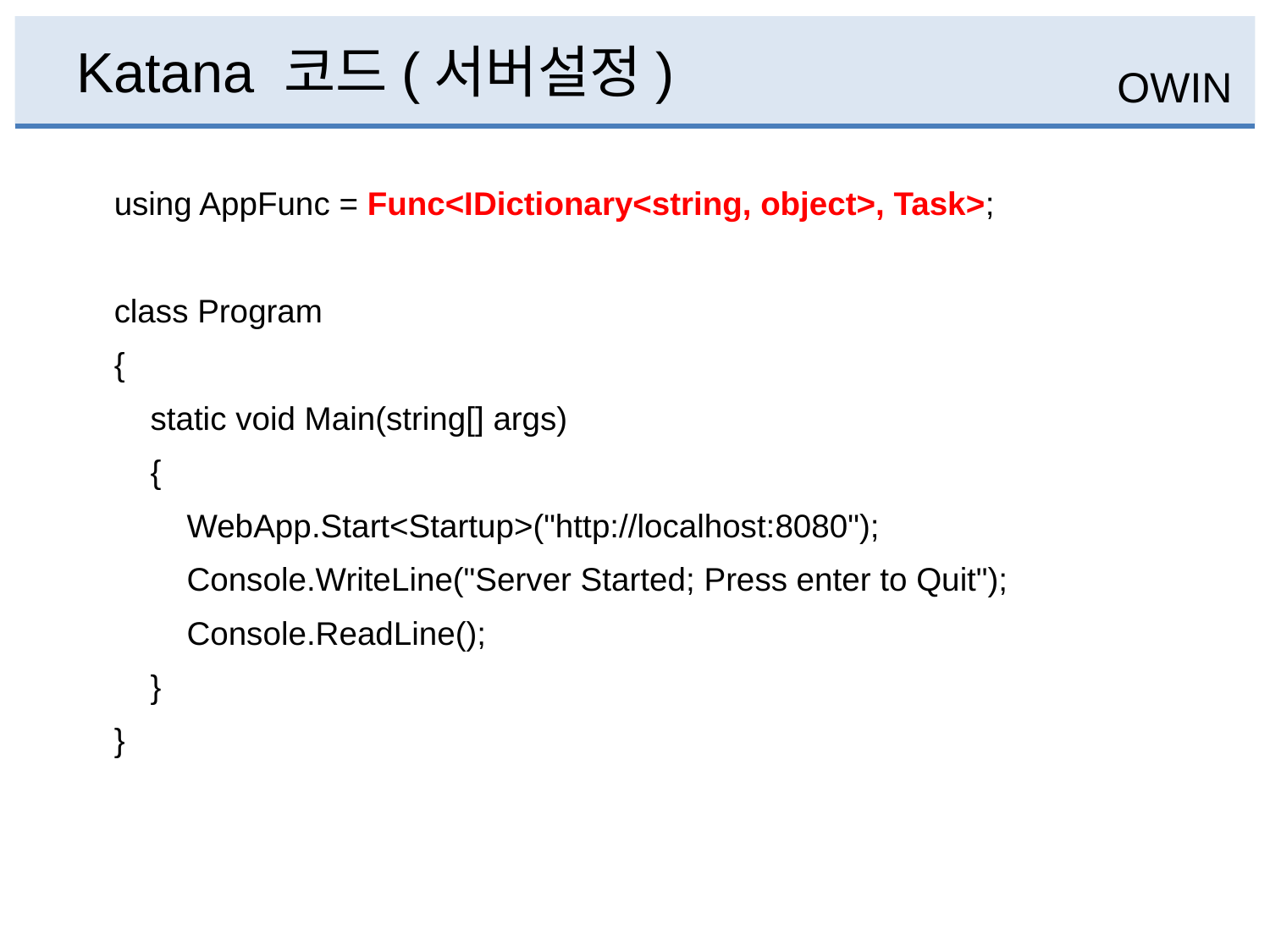

# Katana 코드(서버설정)
OWIN
    using AppFunc = Func<IDictionary<string, object>, Task>;

    class Program
    {
        static void Main(string[] args)
        {
            WebApp.Start<Startup>("http://localhost:8080");
            Console.WriteLine("Server Started; Press enter to Quit");
            Console.ReadLine();
        }
    }